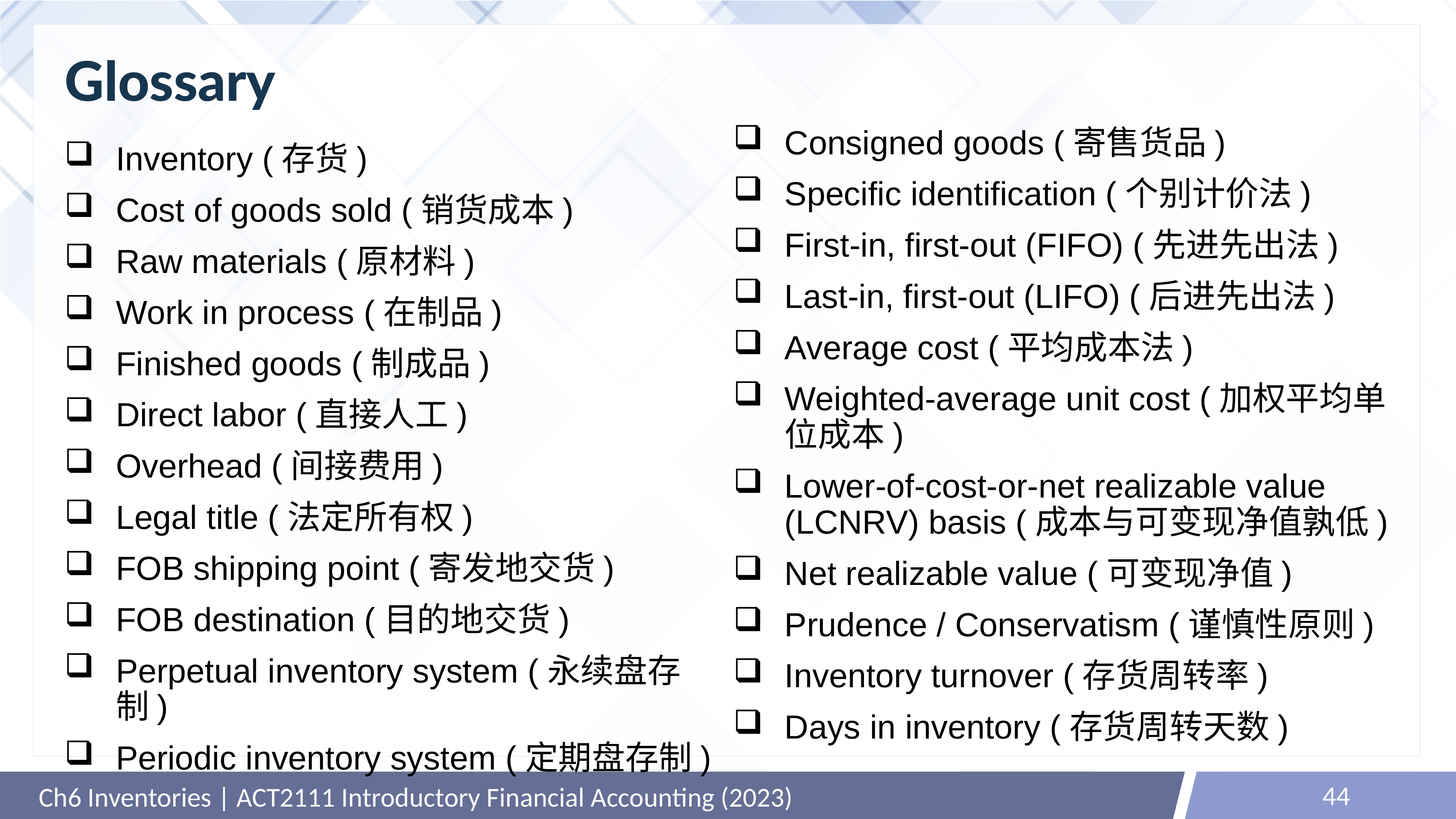

# Glossary
Consigned goods (寄售货品)
Specific identification (个别计价法)
First-in, first-out (FIFO) (先进先出法)
Last-in, first-out (LIFO) (后进先出法)
Average cost (平均成本法)
Weighted-average unit cost (加权平均单位成本)
Lower-of-cost-or-net realizable value (LCNRV) basis (成本与可变现净值孰低)
Net realizable value (可变现净值)
Prudence / Conservatism (谨慎性原则)
Inventory turnover (存货周转率)
Days in inventory (存货周转天数)
Inventory (存货)
Cost of goods sold (销货成本)
Raw materials (原材料)
Work in process (在制品)
Finished goods (制成品)
Direct labor (直接人工)
Overhead (间接费用)
Legal title (法定所有权)
FOB shipping point (寄发地交货)
FOB destination (目的地交货)
Perpetual inventory system (永续盘存制)
Periodic inventory system (定期盘存制)
44
Ch6 Inventories | ACT2111 Introductory Financial Accounting (2023)